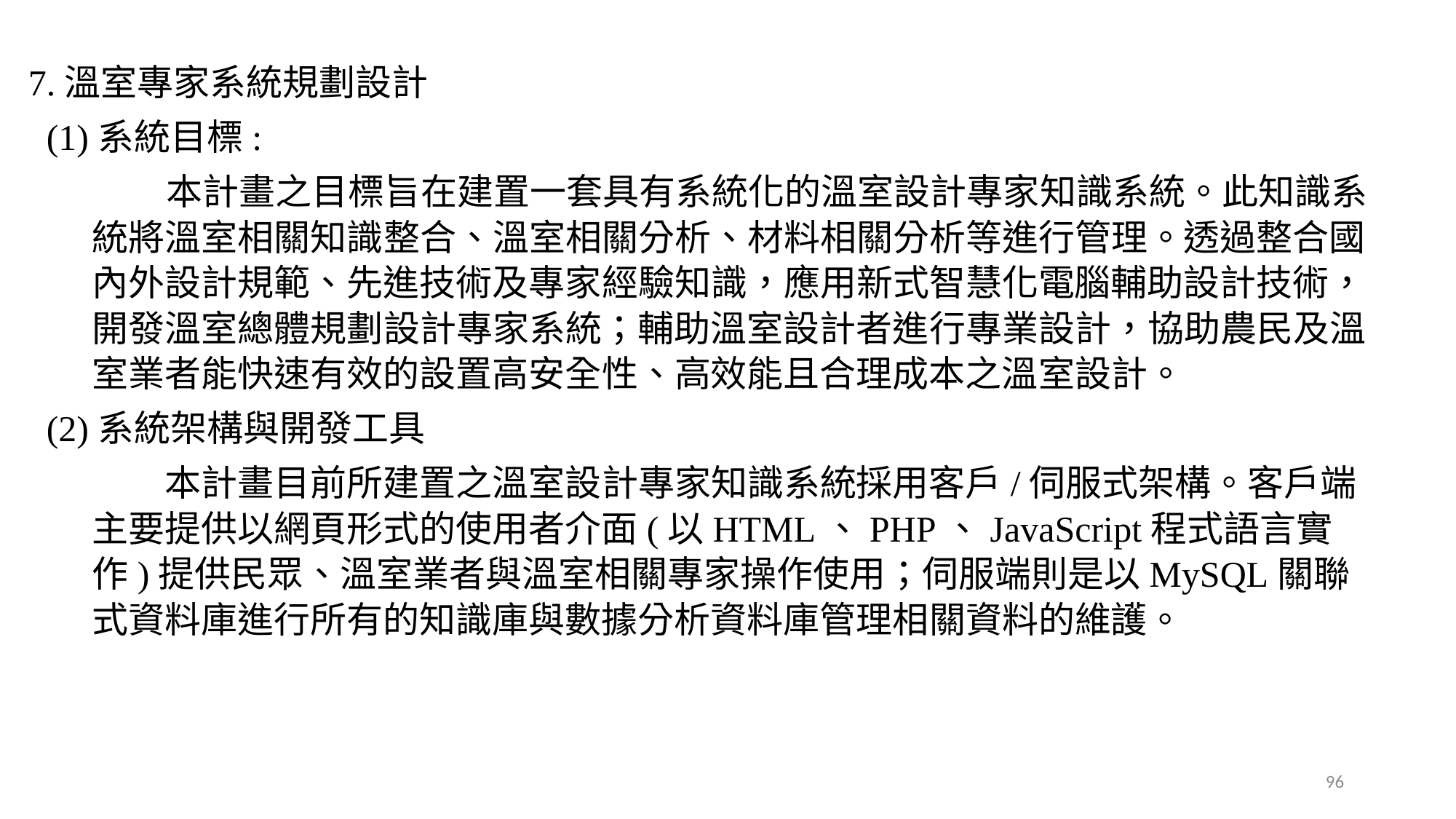

7.溫室專家系統規劃設計
  (1)系統目標:
        本計畫之目標旨在建置一套具有系統化的溫室設計專家知識系統。此知識系統將溫室相關知識整合、溫室相關分析、材料相關分析等進行管理。透過整合國內外設計規範、先進技術及專家經驗知識，應用新式智慧化電腦輔助設計技術，開發溫室總體規劃設計專家系統；輔助溫室設計者進行專業設計，協助農民及溫室業者能快速有效的設置高安全性、高效能且合理成本之溫室設計。
  (2)系統架構與開發工具
　　本計畫目前所建置之溫室設計專家知識系統採用客戶/伺服式架構。客戶端主要提供以網頁形式的使用者介面(以HTML、PHP、JavaScript程式語言實作)提供民眾、溫室業者與溫室相關專家操作使用；伺服端則是以MySQL關聯式資料庫進行所有的知識庫與數據分析資料庫管理相關資料的維護。
96